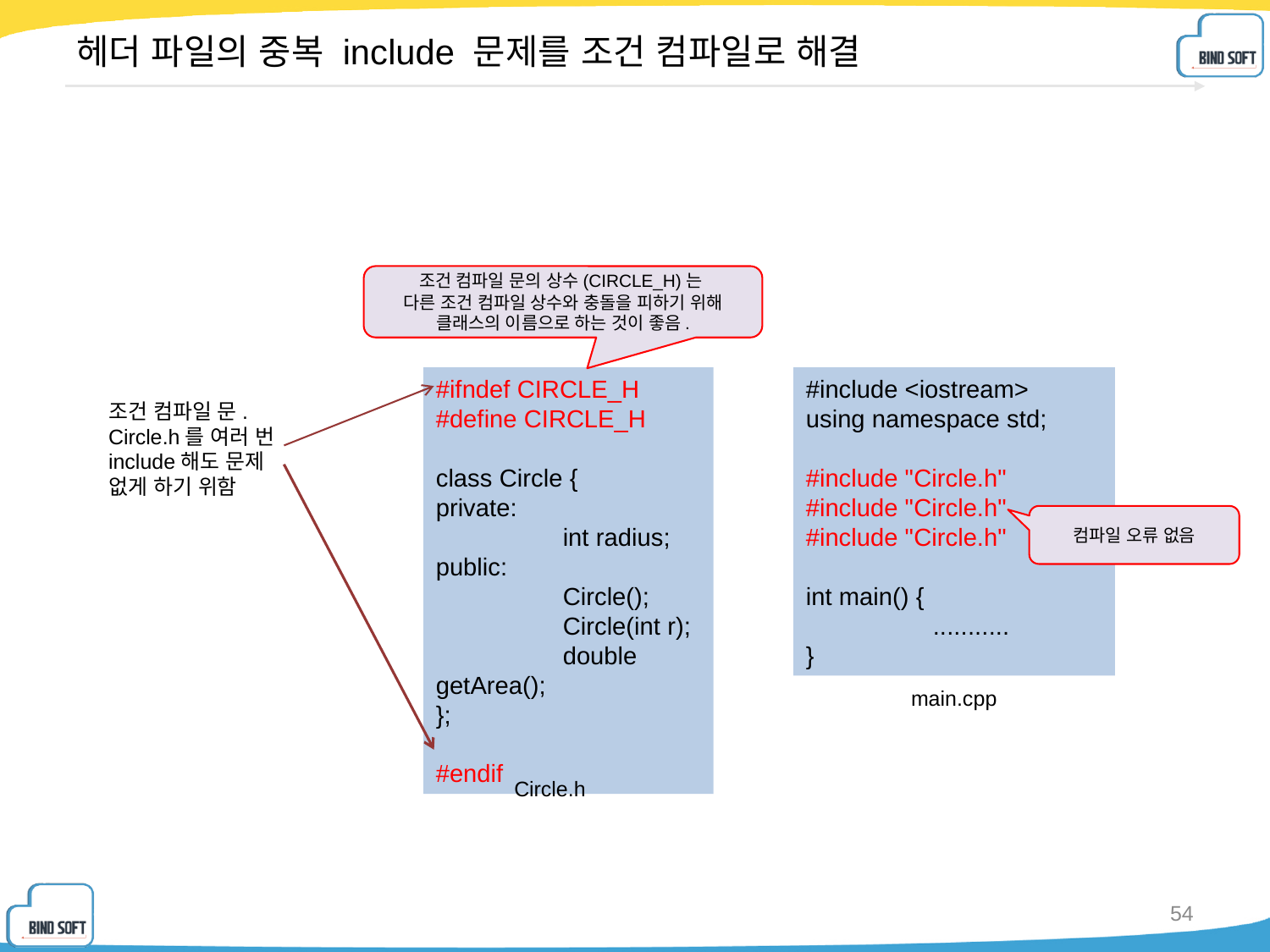

# 헤더 파일의 중복 include 문제를 조건 컴파일로 해결
조건 컴파일 문의 상수(CIRCLE_H)는
다른 조건 컴파일 상수와 충돌을 피하기 위해 클래스의 이름으로 하는 것이 좋음.
#ifndef CIRCLE_H
#define CIRCLE_H

class Circle {
private:
	int radius;
public:
	Circle();
	Circle(int r);
	double getArea();
};

#endif
#include <iostream>
using namespace std;

#include "Circle.h"
#include "Circle.h"
#include "Circle.h"

int main() {
	...........
}
조건 컴파일 문.
Circle.h를 여러 번 include해도 문제
없게 하기 위함
컴파일 오류 없음
main.cpp
Circle.h
54